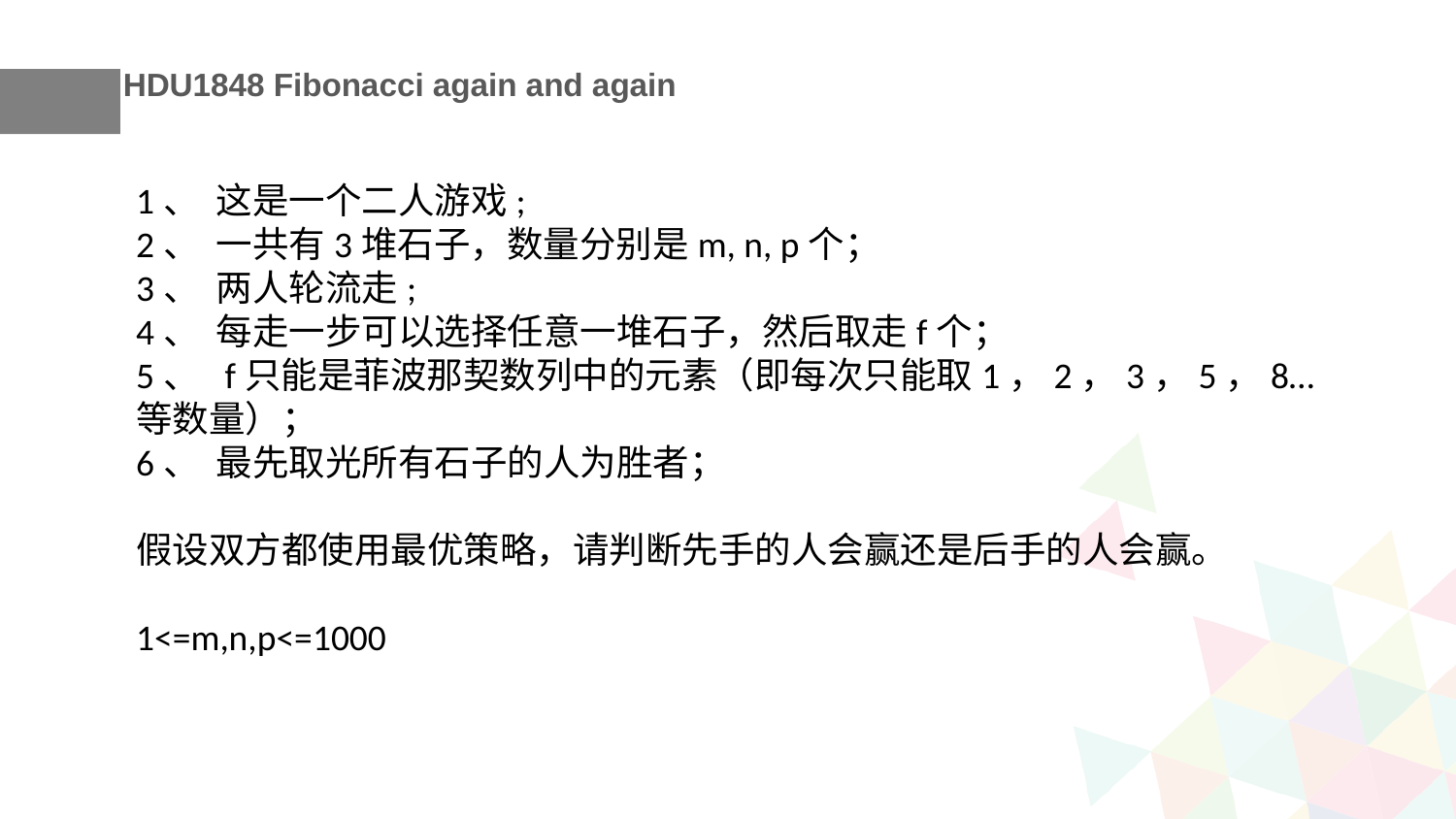

HDU1848 Fibonacci again and again

1、  这是一个二人游戏;
2、  一共有3堆石子，数量分别是m, n, p个；
3、  两人轮流走;
4、  每走一步可以选择任意一堆石子，然后取走f个；
5、  f只能是菲波那契数列中的元素（即每次只能取1，2，3，5，8…等数量）；
6、  最先取光所有石子的人为胜者；

假设双方都使用最优策略，请判断先手的人会赢还是后手的人会赢。

1<=m,n,p<=1000